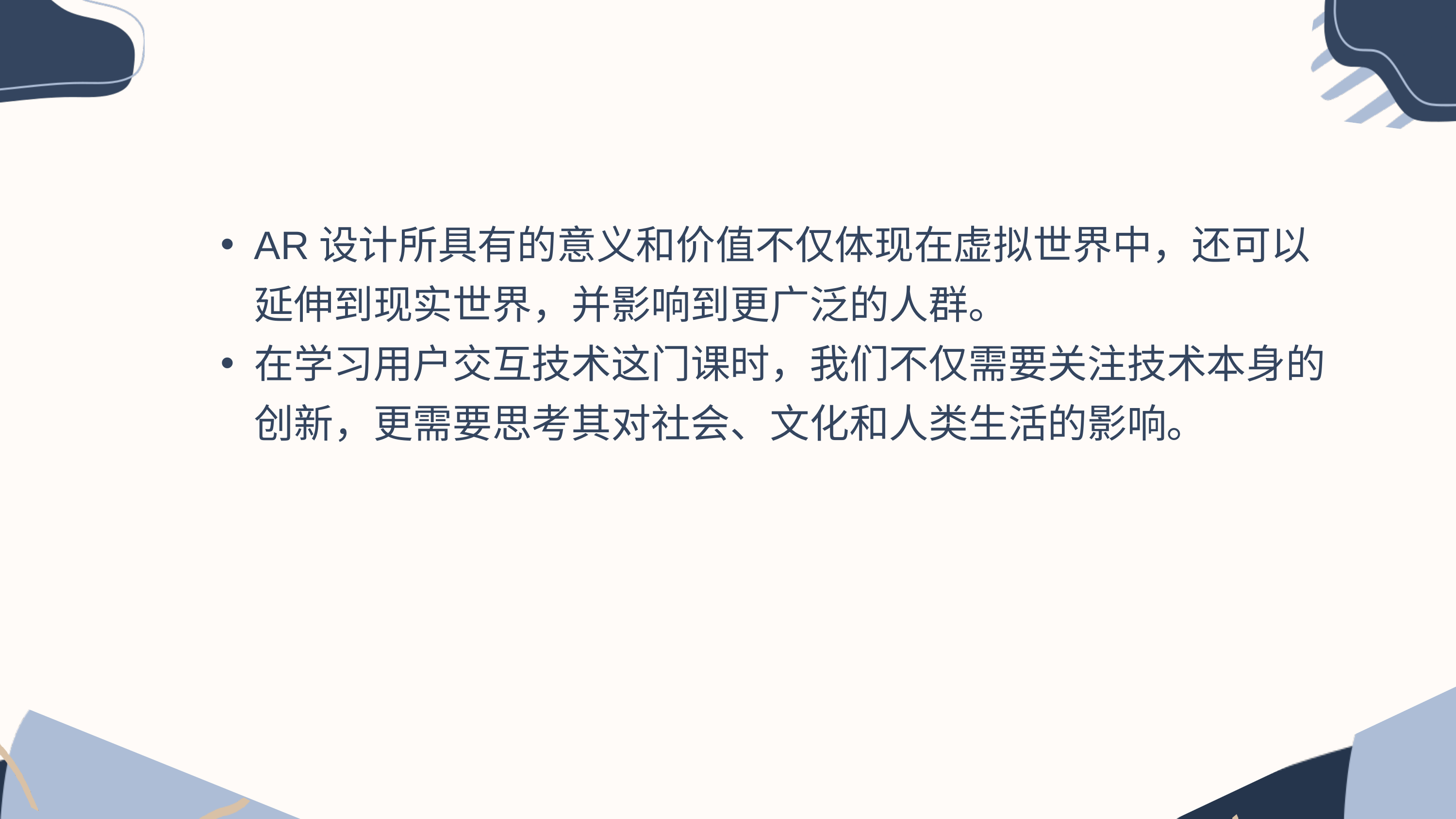

AR设计所具有的意义和价值不仅体现在虚拟世界中，还可以延伸到现实世界，并影响到更广泛的人群。
在学习用户交互技术这门课时，我们不仅需要关注技术本身的创新，更需要思考其对社会、文化和人类生活的影响。